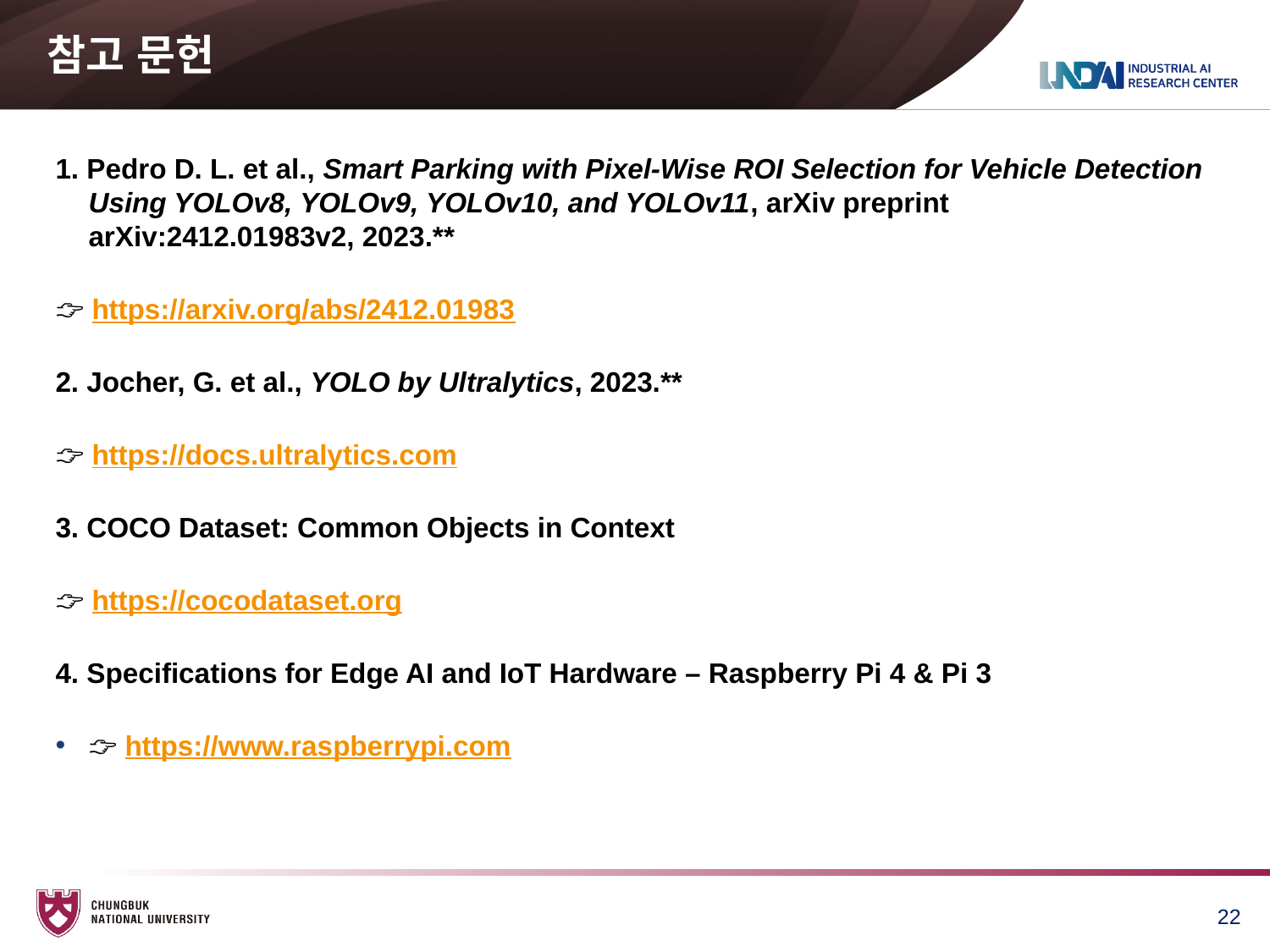

# 참고 문헌
1. Pedro D. L. et al., Smart Parking with Pixel-Wise ROI Selection for Vehicle Detection Using YOLOv8, YOLOv9, YOLOv10, and YOLOv11, arXiv preprint arXiv:2412.01983v2, 2023.**
👉 https://arxiv.org/abs/2412.01983
2. Jocher, G. et al., YOLO by Ultralytics, 2023.**
👉 https://docs.ultralytics.com
3. COCO Dataset: Common Objects in Context
👉 https://cocodataset.org
4. Specifications for Edge AI and IoT Hardware – Raspberry Pi 4 & Pi 3
👉 https://www.raspberrypi.com